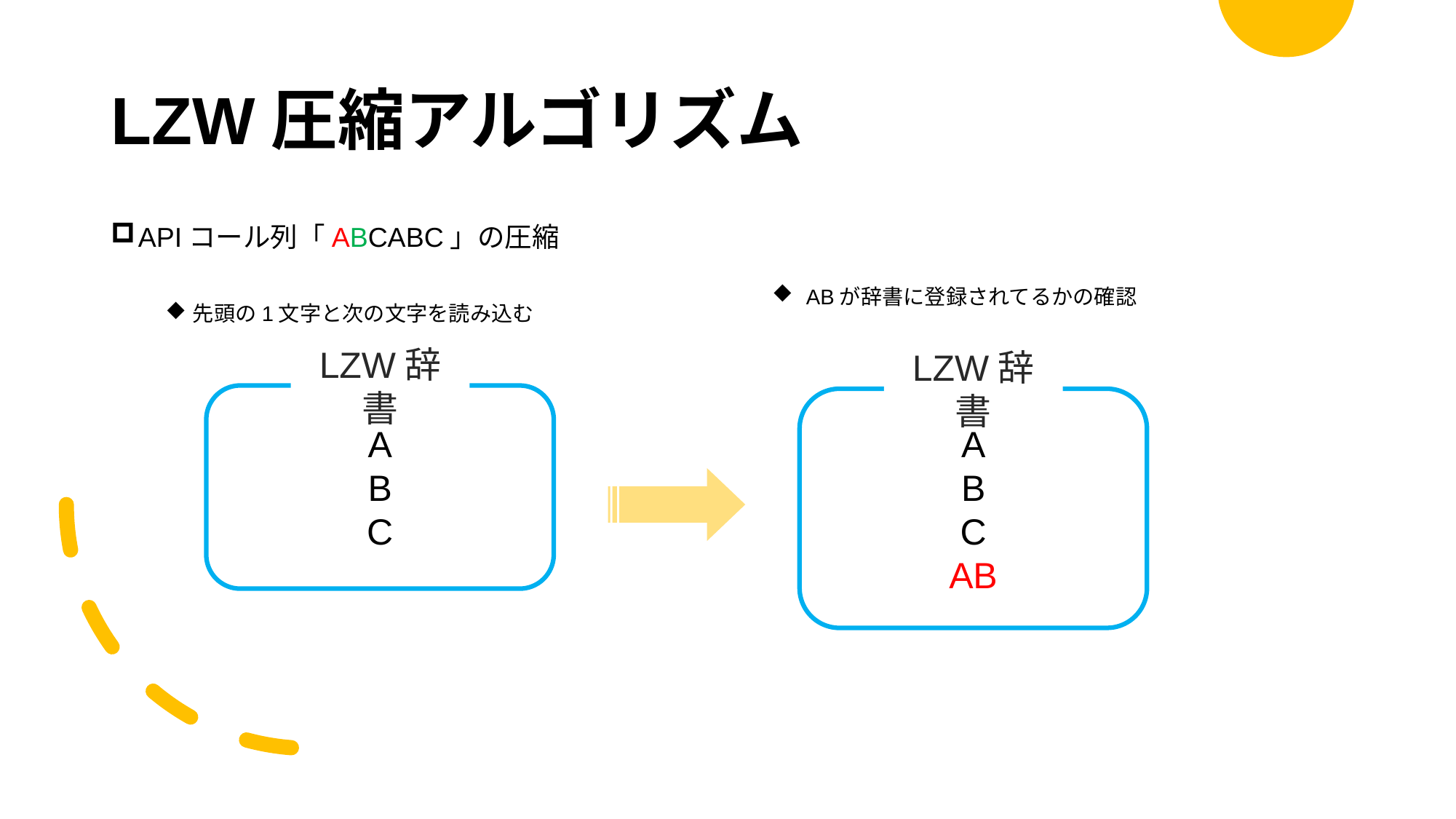

# LZW圧縮アルゴリズム
APIコール列「ABCABC」の圧縮

先頭の1文字と次の文字を読み込む

ABが辞書に登録されてるかの確認
LZW辞書
A
B
C
LZW辞書
A
B
C
AB